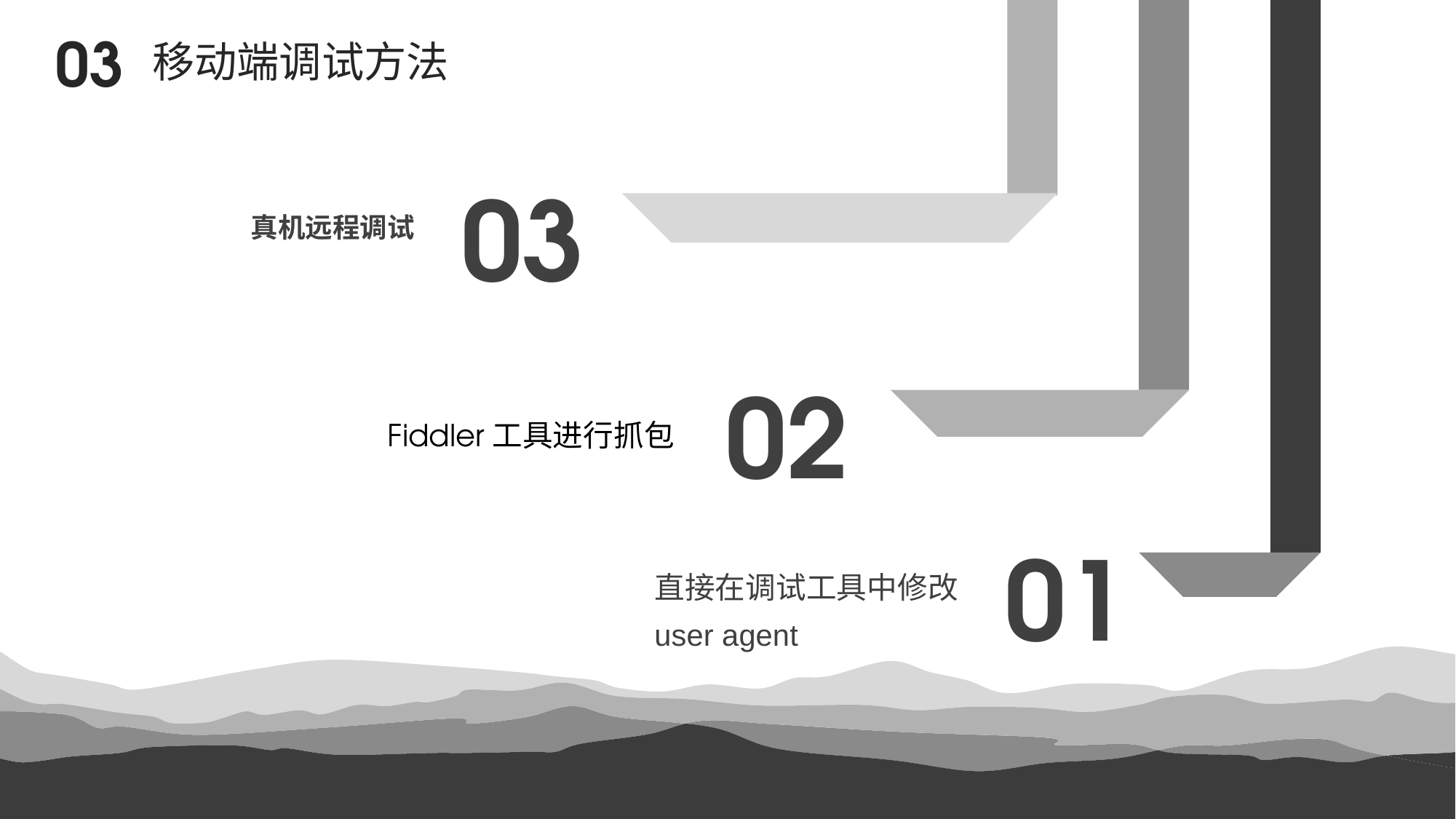

03

移动端调试方法
03
真机远程调试

02
Fiddler工具进行抓包
01

直接在调试工具中修改user agent